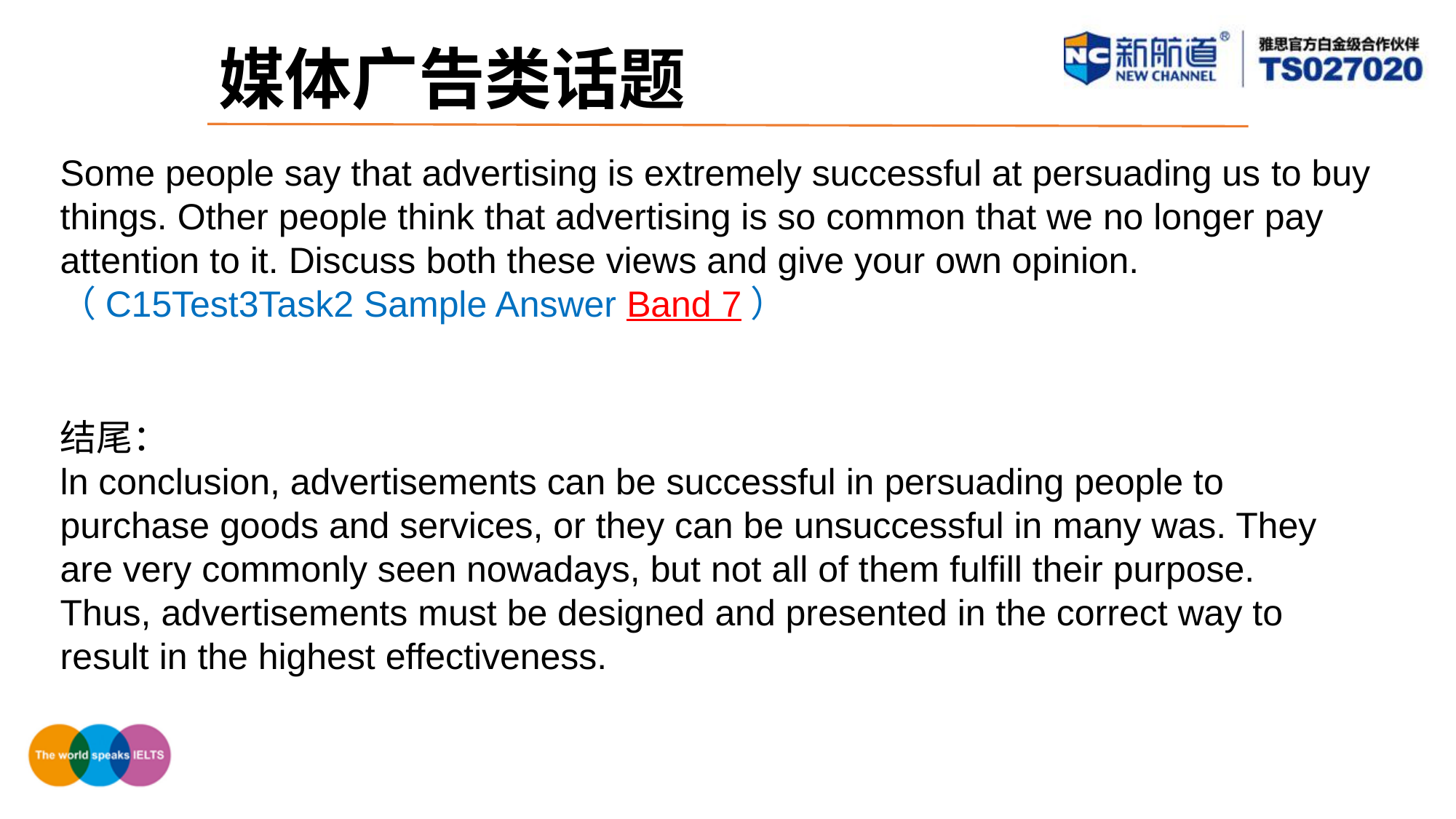

媒体广告类话题
Some people say that advertising is extremely successful at persuading us to buy things. Other people think that advertising is so common that we no longer pay attention to it. Discuss both these views and give your own opinion.（C15Test3Task2 Sample Answer Band 7）
结尾：
ln conclusion, advertisements can be successful in persuading people to purchase goods and services, or they can be unsuccessful in many was. They are very commonly seen nowadays, but not all of them fulfill their purpose. Thus, advertisements must be designed and presented in the correct way to result in the highest effectiveness.